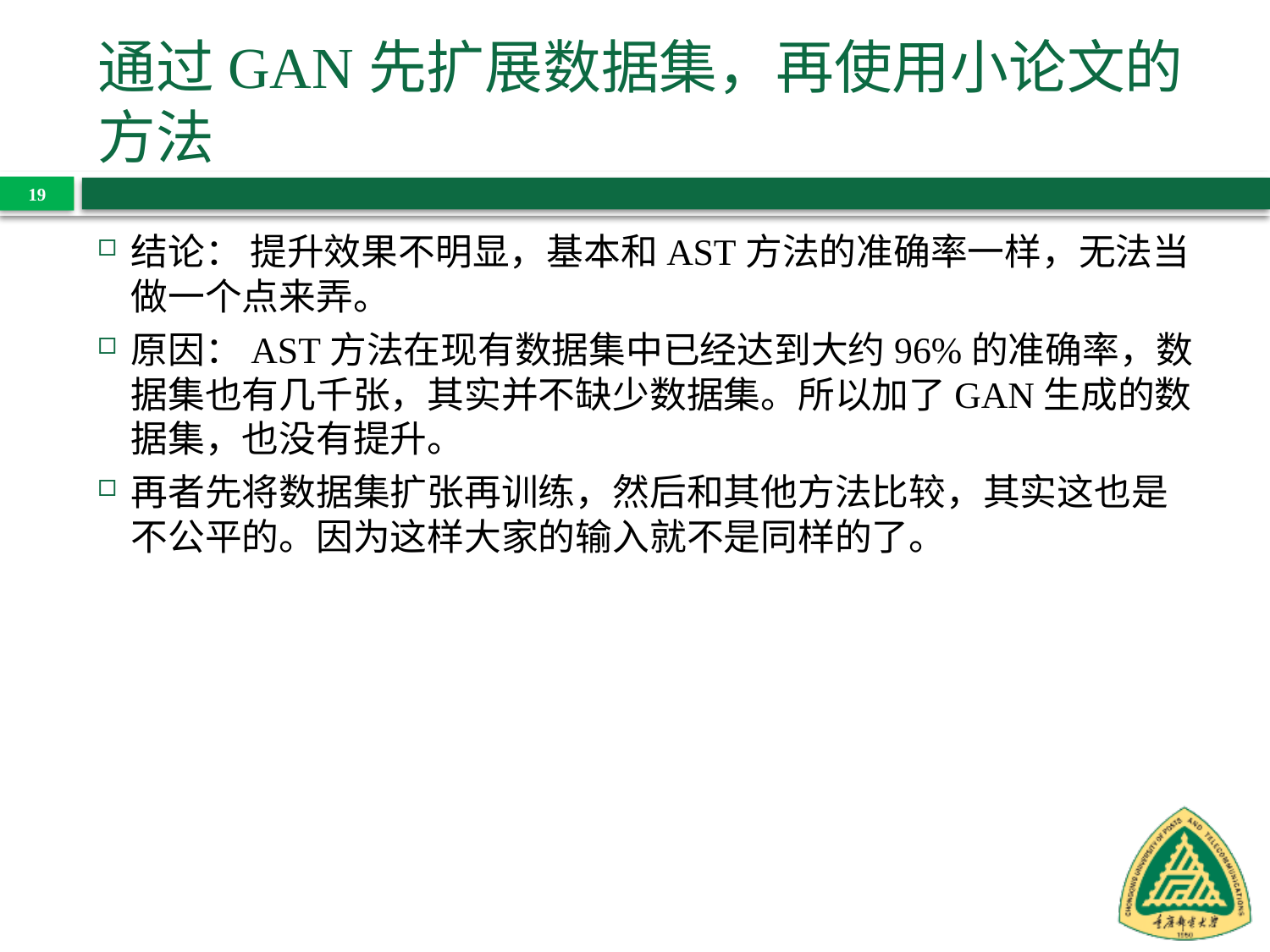

# 通过GAN先扩展数据集，再使用小论文的方法
19
结论： 提升效果不明显，基本和AST方法的准确率一样，无法当做一个点来弄。
原因：AST方法在现有数据集中已经达到大约96%的准确率，数据集也有几千张，其实并不缺少数据集。所以加了GAN生成的数据集，也没有提升。
再者先将数据集扩张再训练，然后和其他方法比较，其实这也是不公平的。因为这样大家的输入就不是同样的了。